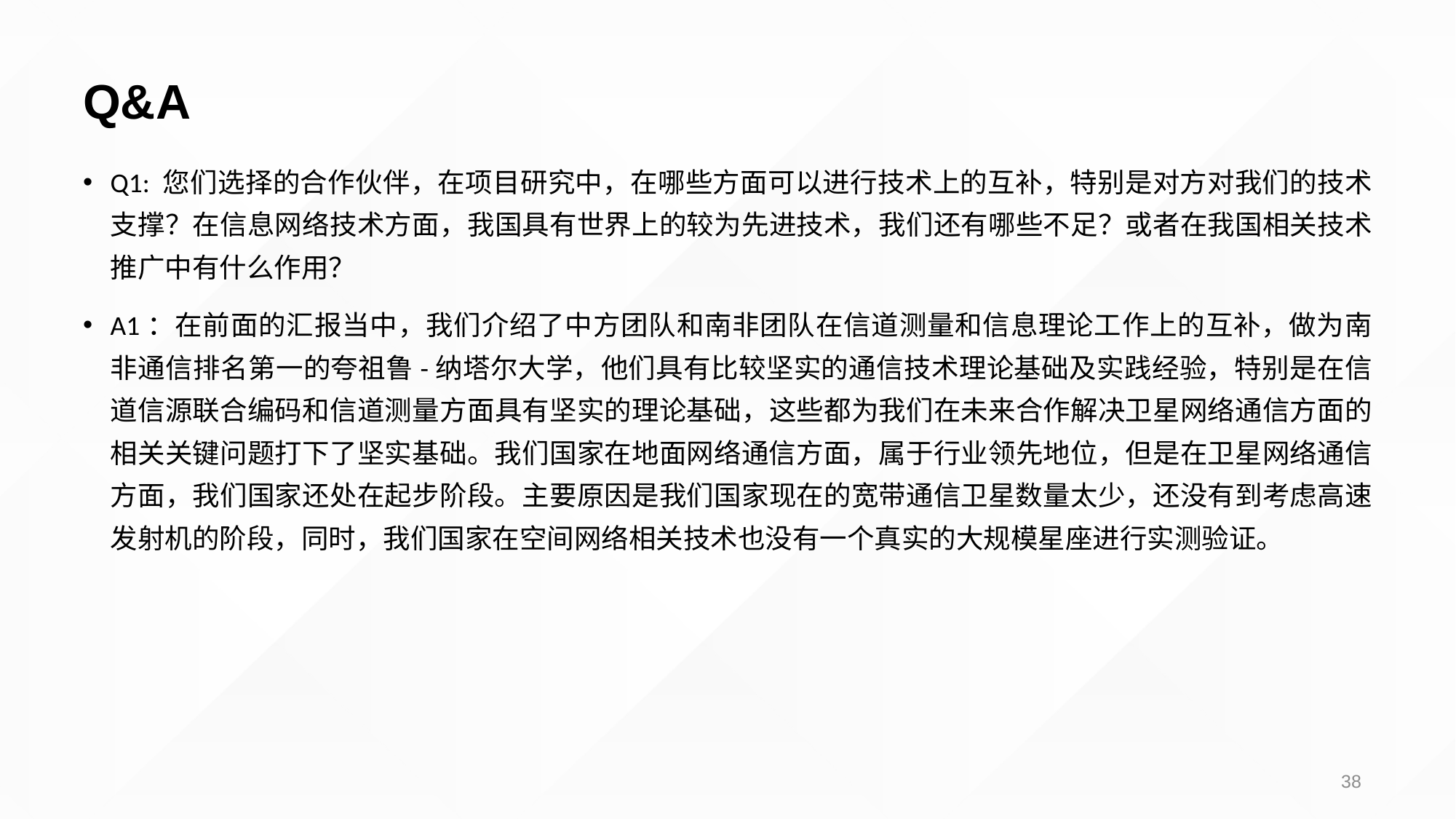

# Q&A
Q1: 您们选择的合作伙伴，在项目研究中，在哪些方面可以进行技术上的互补，特别是对方对我们的技术支撑？在信息网络技术方面，我国具有世界上的较为先进技术，我们还有哪些不足？或者在我国相关技术推广中有什么作用？
A1：在前面的汇报当中，我们介绍了中方团队和南非团队在信道测量和信息理论工作上的互补，做为南非通信排名第一的夸祖鲁-纳塔尔大学，他们具有比较坚实的通信技术理论基础及实践经验，特别是在信道信源联合编码和信道测量方面具有坚实的理论基础，这些都为我们在未来合作解决卫星网络通信方面的相关关键问题打下了坚实基础。我们国家在地面网络通信方面，属于行业领先地位，但是在卫星网络通信方面，我们国家还处在起步阶段。主要原因是我们国家现在的宽带通信卫星数量太少，还没有到考虑高速发射机的阶段，同时，我们国家在空间网络相关技术也没有一个真实的大规模星座进行实测验证。

38